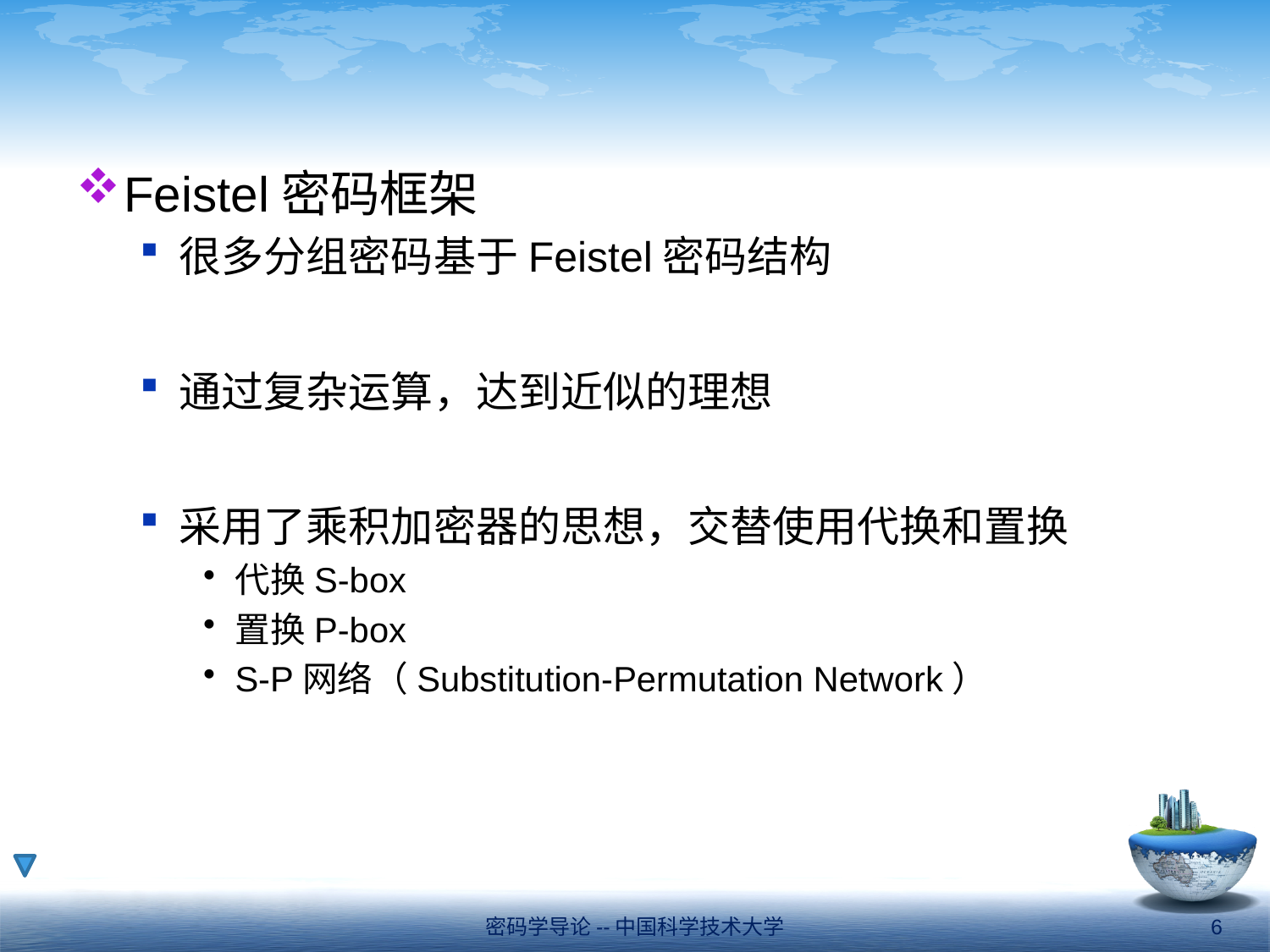

#
Feistel密码框架
很多分组密码基于Feistel密码结构

通过复杂运算，达到近似的理想

采用了乘积加密器的思想，交替使用代换和置换
代换S-box
置换P-box
S-P网络（Substitution-Permutation Network）

密码学导论--中国科学技术大学
6